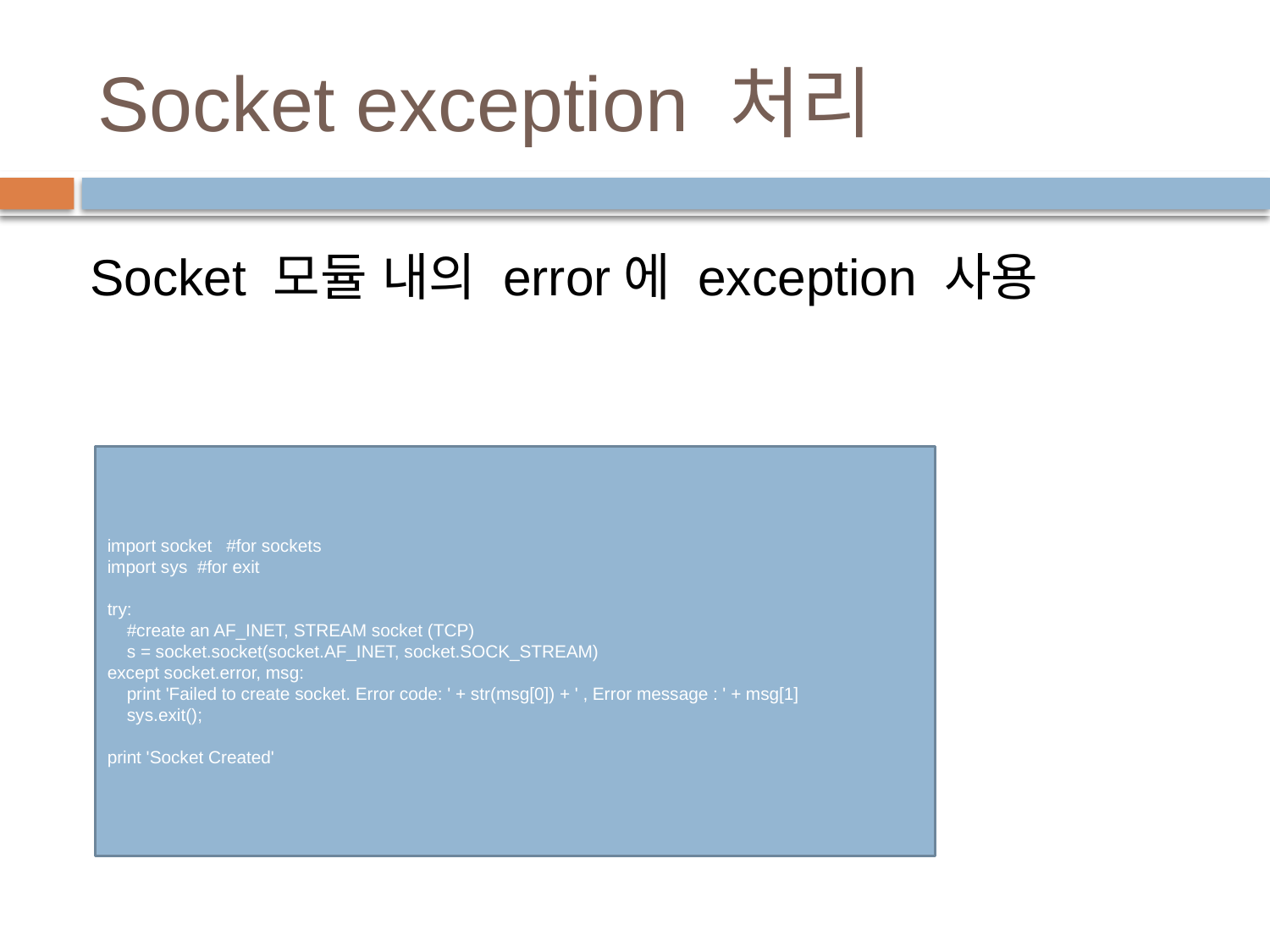

# Socket exception 처리
 Socket 모듈 내의 error에 exception 사용
import socket   #for sockets
import sys  #for exit

try:
    #create an AF_INET, STREAM socket (TCP)
    s = socket.socket(socket.AF_INET, socket.SOCK_STREAM)
except socket.error, msg:
    print 'Failed to create socket. Error code: ' + str(msg[0]) + ' , Error message : ' + msg[1]
    sys.exit();

print 'Socket Created'